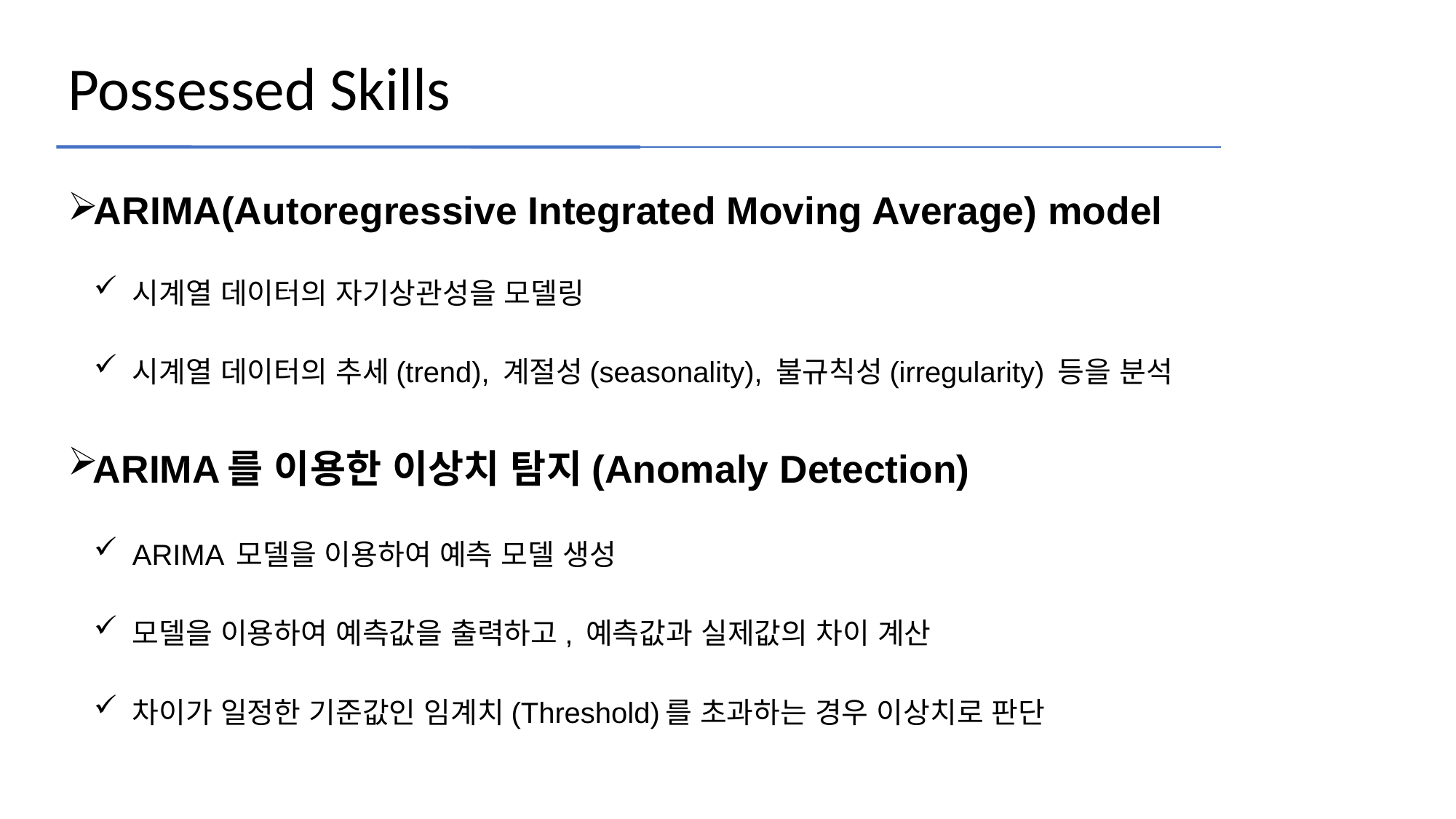

Possessed Skills
ARIMA(Autoregressive Integrated Moving Average) model
시계열 데이터의 자기상관성을 모델링
시계열 데이터의 추세(trend), 계절성(seasonality), 불규칙성(irregularity) 등을 분석
ARIMA를 이용한 이상치 탐지(Anomaly Detection)
ARIMA 모델을 이용하여 예측 모델 생성
모델을 이용하여 예측값을 출력하고, 예측값과 실제값의 차이 계산
차이가 일정한 기준값인 임계치(Threshold)를 초과하는 경우 이상치로 판단